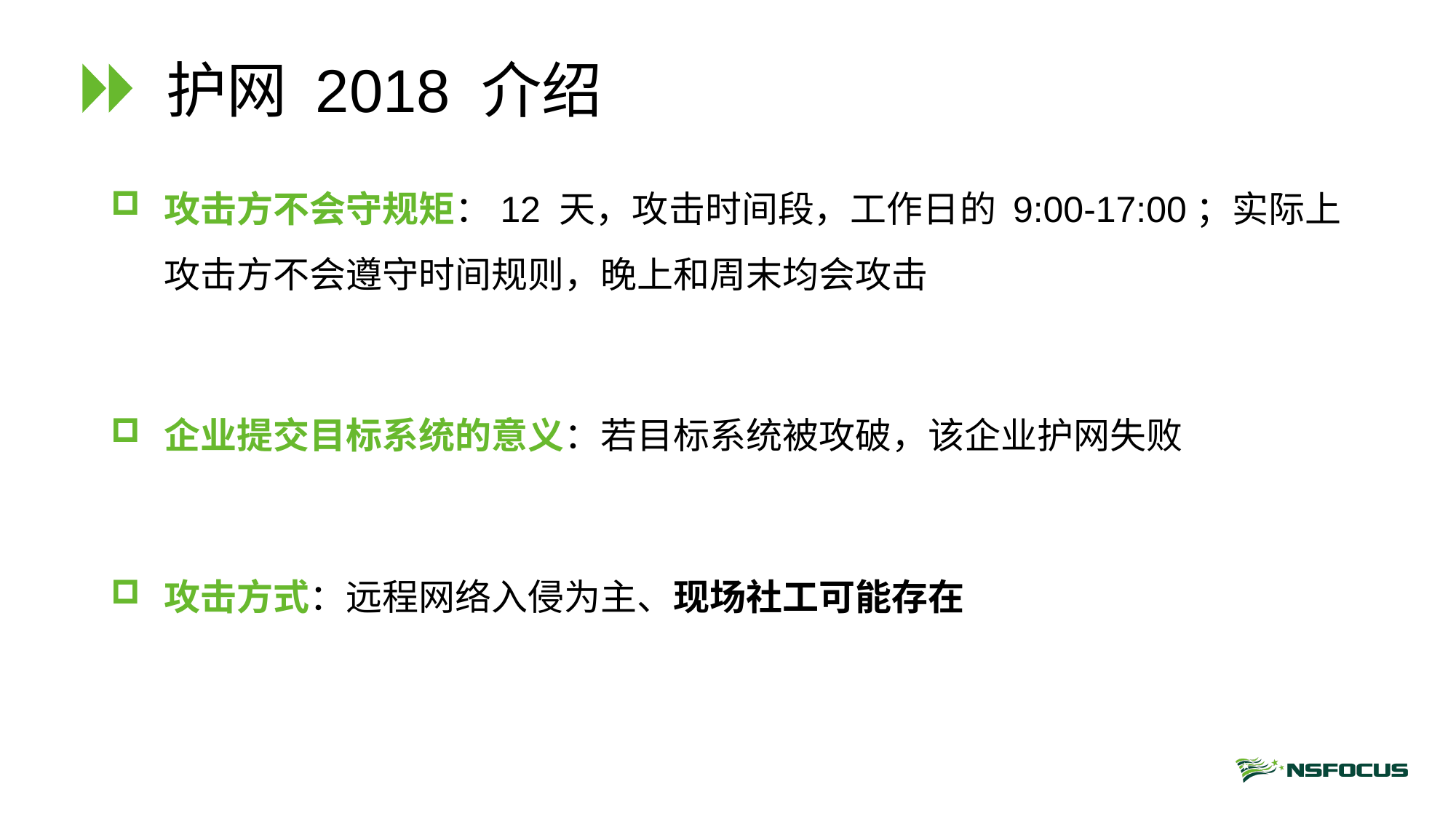

# 护网 2018 介绍
攻击方不会守规矩：12 天，攻击时间段，工作日的 9:00-17:00；实际上攻击方不会遵守时间规则，晚上和周末均会攻击

企业提交目标系统的意义：若目标系统被攻破，该企业护网失败

攻击方式：远程网络入侵为主、现场社工可能存在